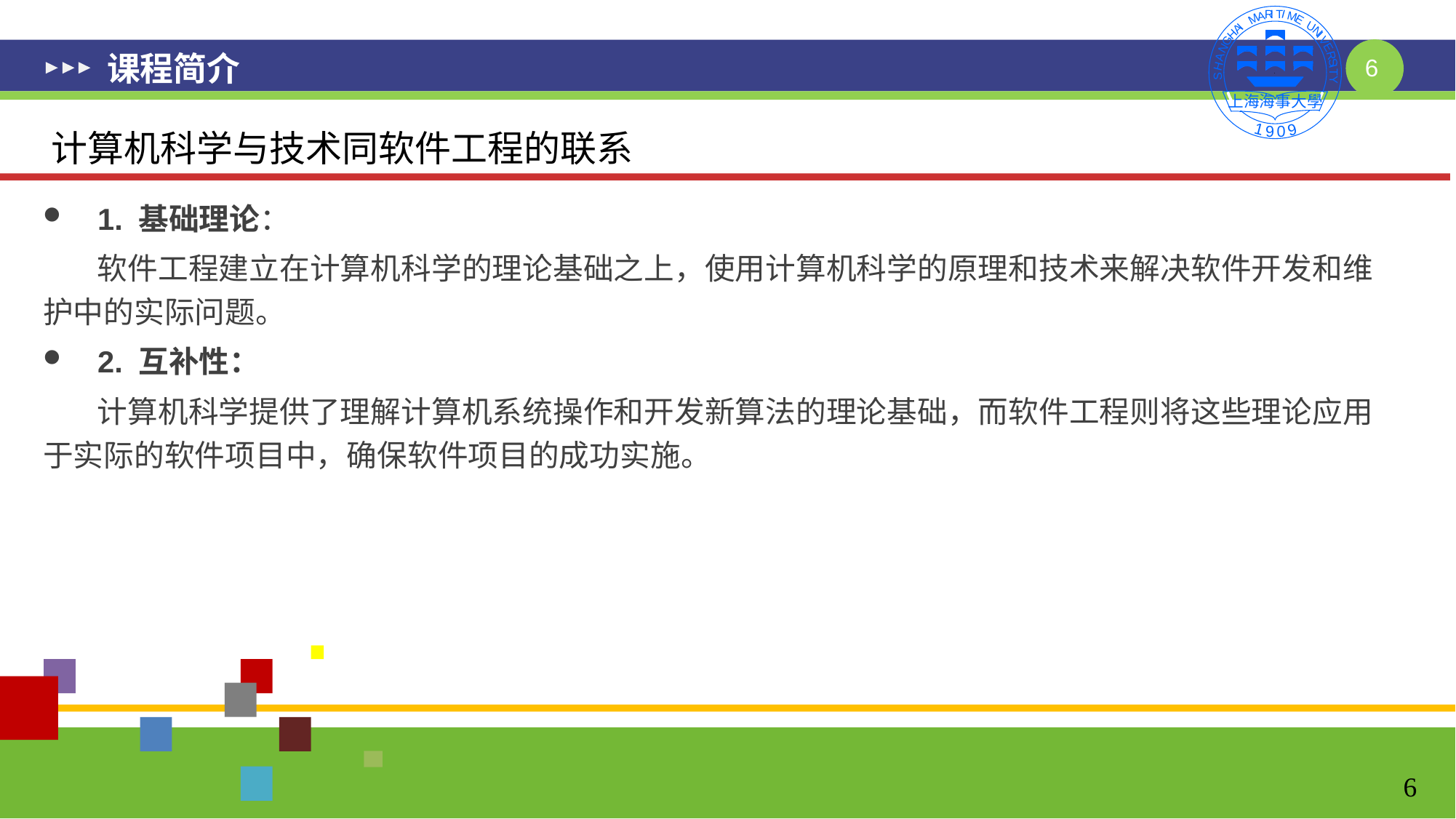

# 课程简介
计算机科学与技术同软件工程的联系

1. 基础理论：
       软件工程建立在计算机科学的理论基础之上，使用计算机科学的原理和技术来解决软件开发和维护中的实际问题。
2. 互补性：
       计算机科学提供了理解计算机系统操作和开发新算法的理论基础，而软件工程则将这些理论应用于实际的软件项目中，确保软件项目的成功实施。

6

6